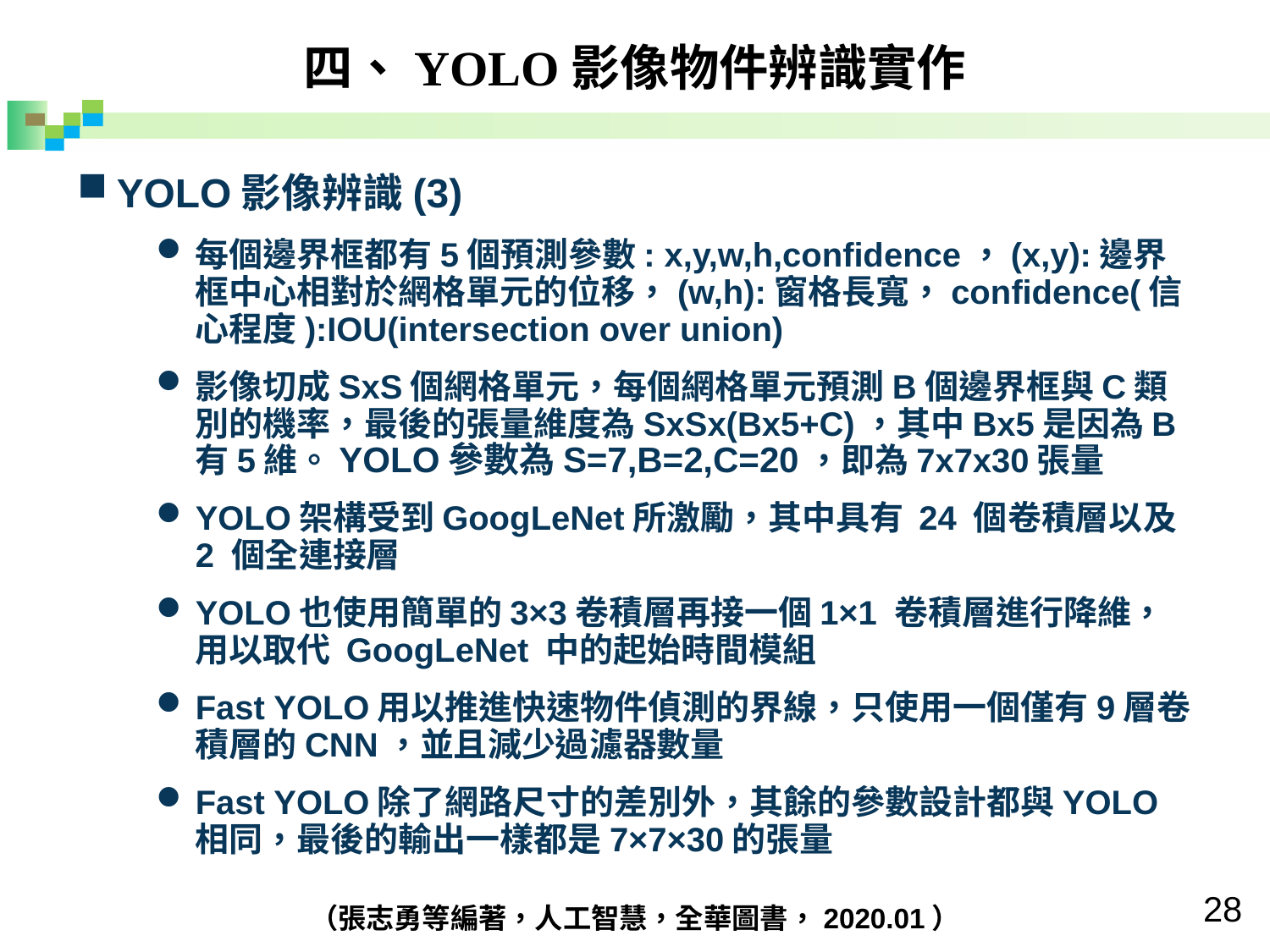

四、YOLO影像物件辨識實作
YOLO影像辨識(3)
每個邊界框都有5個預測參數: x,y,w,h,confidence，(x,y):邊界框中心相對於網格單元的位移，(w,h):窗格長寬，confidence(信心程度):IOU(intersection over union)
影像切成SxS個網格單元，每個網格單元預測B個邊界框與C類別的機率，最後的張量維度為SxSx(Bx5+C)，其中Bx5是因為B有5維。YOLO參數為S=7,B=2,C=20，即為7x7x30張量
YOLO架構受到GoogLeNet所激勵，其中具有 24 個卷積層以及 2 個全連接層
YOLO也使用簡單的3×3卷積層再接一個1×1 卷積層進行降維，用以取代 GoogLeNet 中的起始時間模組
Fast YOLO用以推進快速物件偵測的界線，只使用一個僅有9層卷積層的CNN，並且減少過濾器數量
Fast YOLO除了網路尺寸的差別外，其餘的參數設計都與YOLO 相同，最後的輸出一樣都是7×7×30的張量
（張志勇等編著，人工智慧，全華圖書，2020.01）